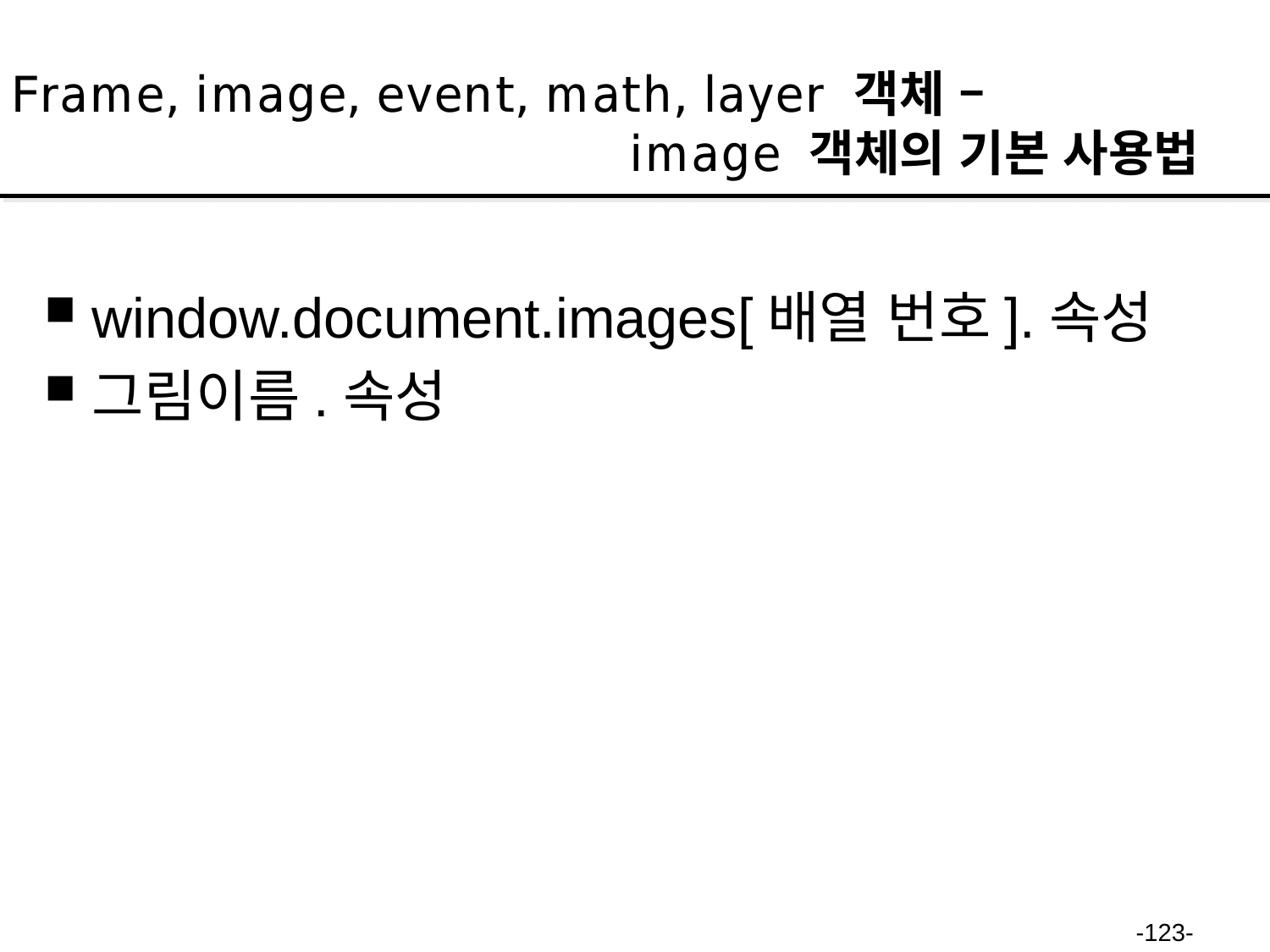

Frame, image, event, math, layer 객체 –
                                           image 객체의 기본 사용법
window.document.images[배열 번호].속성
그림이름.속성
-123-